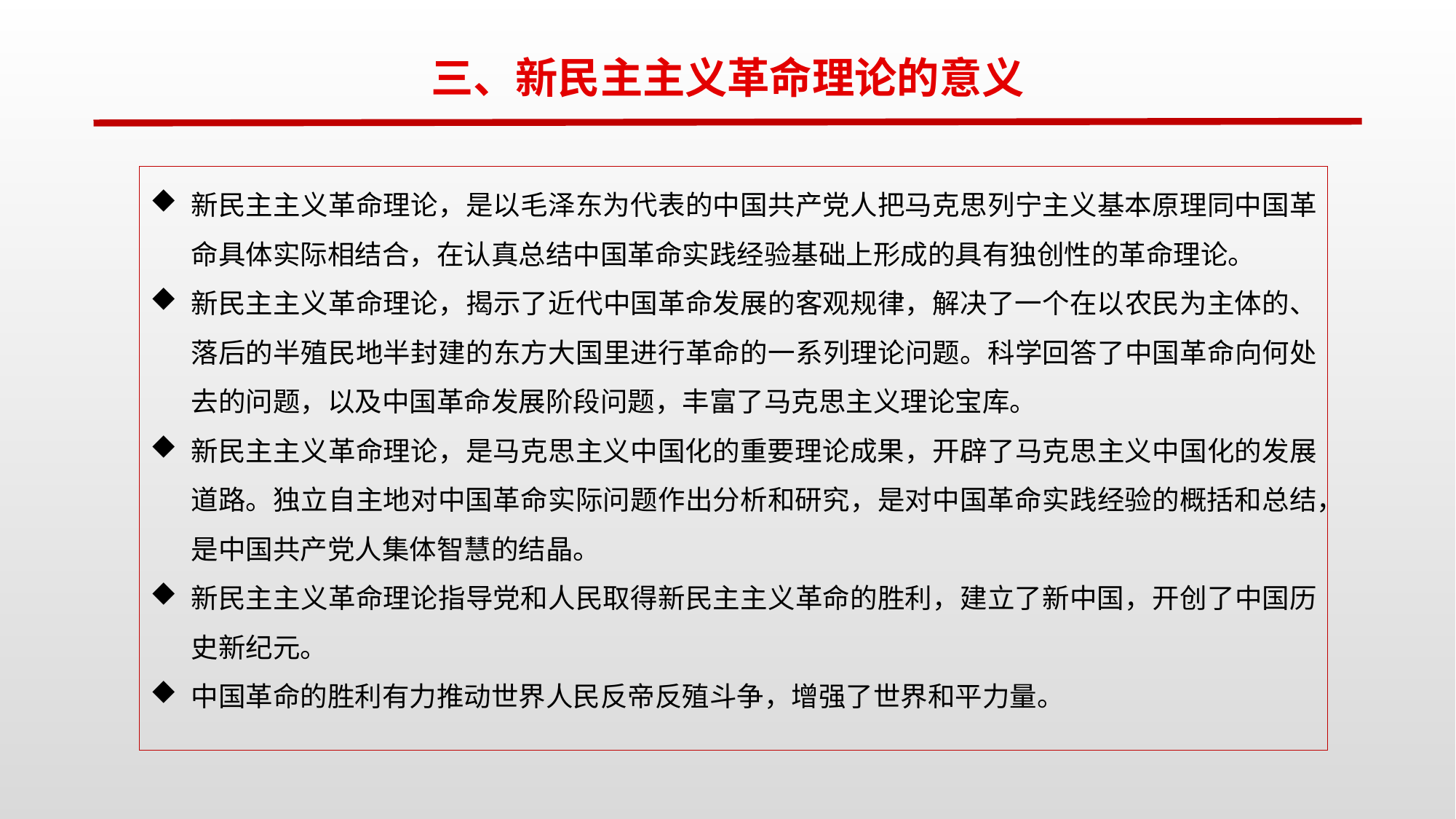

三、新民主主义革命理论的意义
新民主主义革命理论，是以毛泽东为代表的中国共产党人把马克思列宁主义基本原理同中国革命具体实际相结合，在认真总结中国革命实践经验基础上形成的具有独创性的革命理论。
新民主主义革命理论，揭示了近代中国革命发展的客观规律，解决了一个在以农民为主体的、落后的半殖民地半封建的东方大国里进行革命的一系列理论问题。科学回答了中国革命向何处去的问题，以及中国革命发展阶段问题，丰富了马克思主义理论宝库。
新民主主义革命理论，是马克思主义中国化的重要理论成果，开辟了马克思主义中国化的发展道路。独立自主地对中国革命实际问题作出分析和研究，是对中国革命实践经验的概括和总结，是中国共产党人集体智慧的结晶。
新民主主义革命理论指导党和人民取得新民主主义革命的胜利，建立了新中国，开创了中国历史新纪元。
中国革命的胜利有力推动世界人民反帝反殖斗争，增强了世界和平力量。